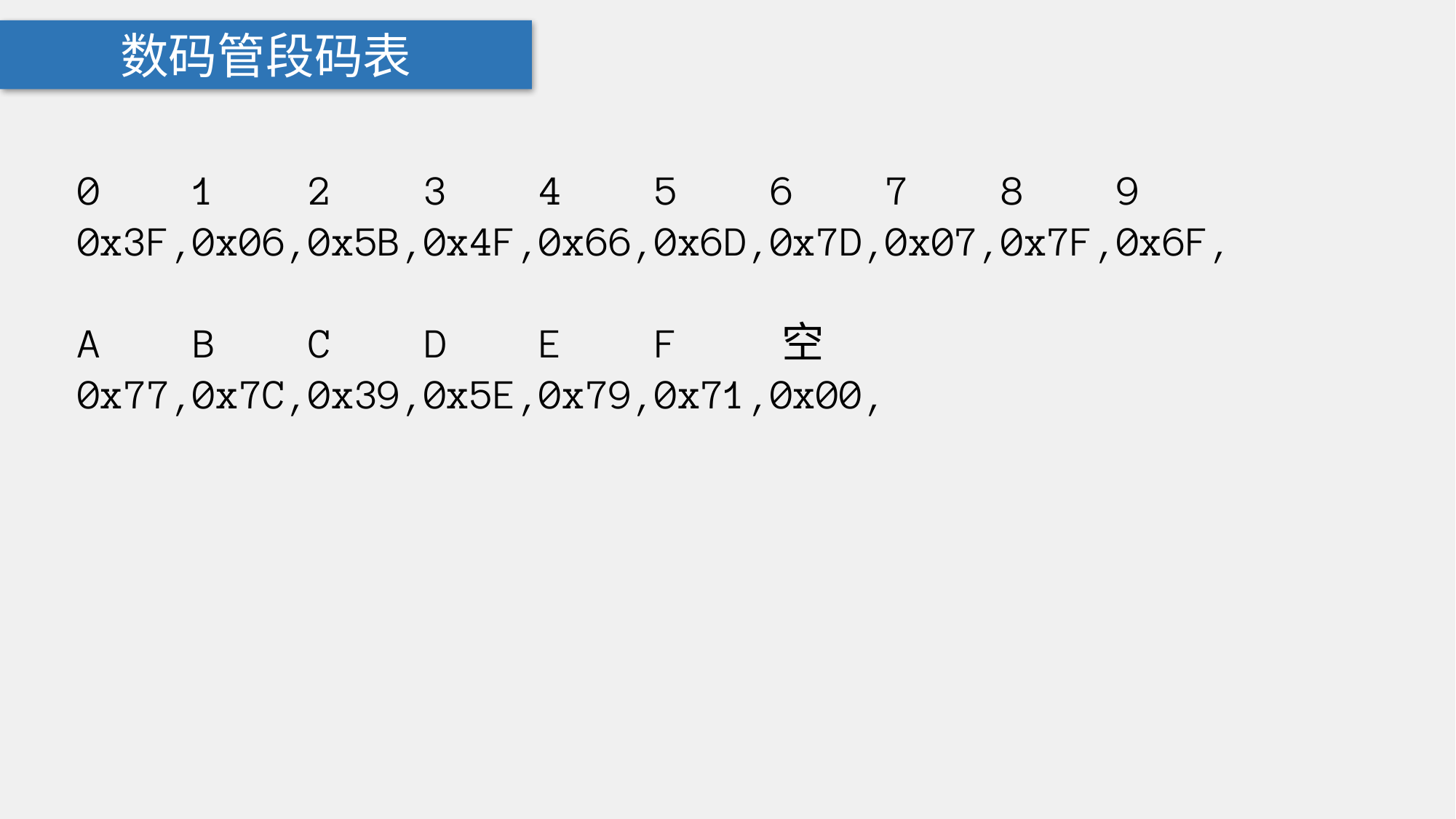

数码管段码表
0    1    2    3    4    5    6    7    8    9    0x3F,0x06,0x5B,0x4F,0x66,0x6D,0x7D,0x07,0x7F,0x6F,

A    B    C    D    E    F    空
0x77,0x7C,0x39,0x5E,0x79,0x71,0x00,